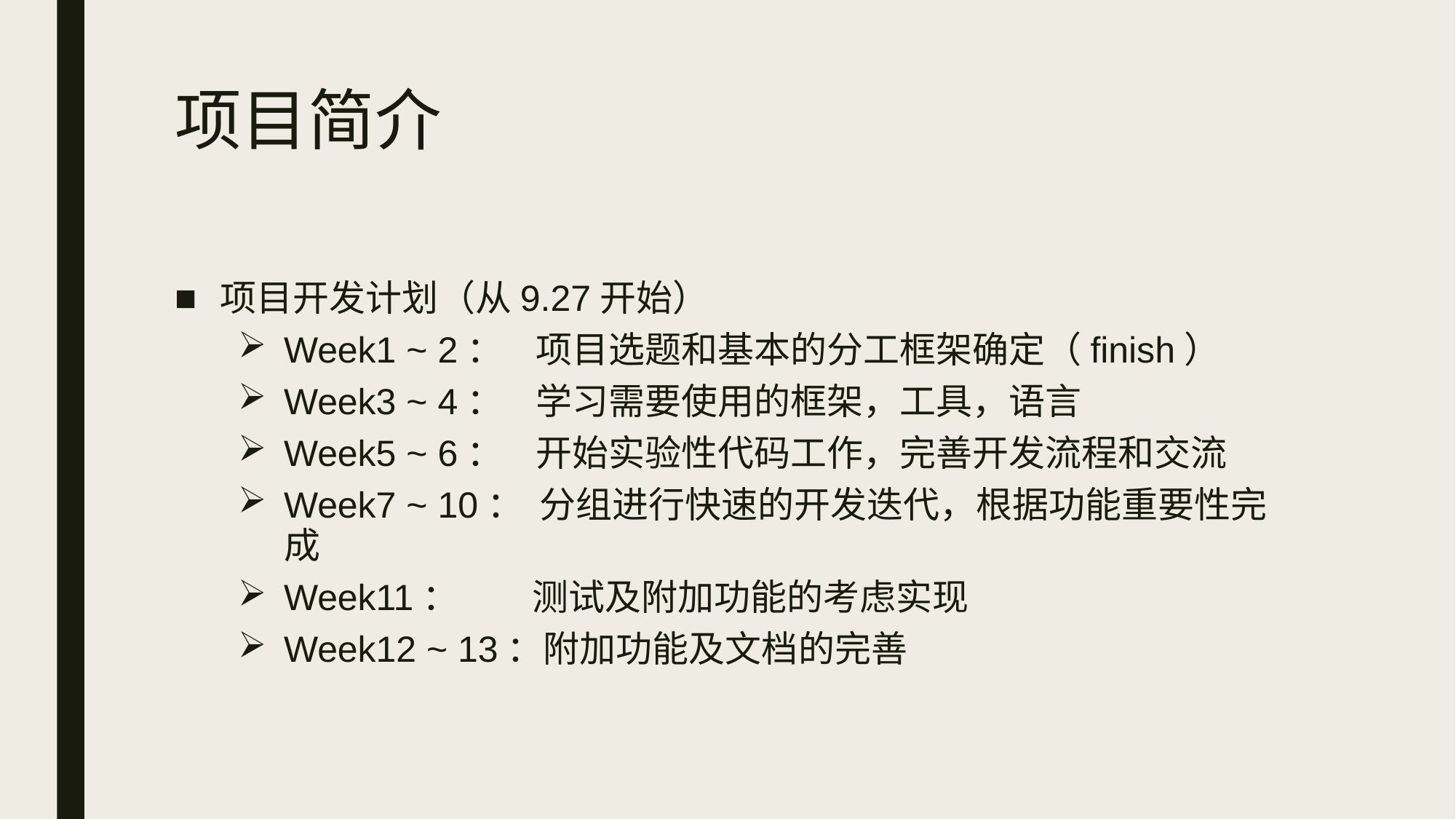

# 项目简介
项目开发计划（从9.27开始）
Week1 ~ 2：    项目选题和基本的分工框架确定（finish）
Week3 ~ 4：    学习需要使用的框架，工具，语言
Week5 ~ 6：    开始实验性代码工作，完善开发流程和交流
Week7 ~ 10：  分组进行快速的开发迭代，根据功能重要性完成
Week11：         测试及附加功能的考虑实现
Week12 ~ 13：附加功能及文档的完善